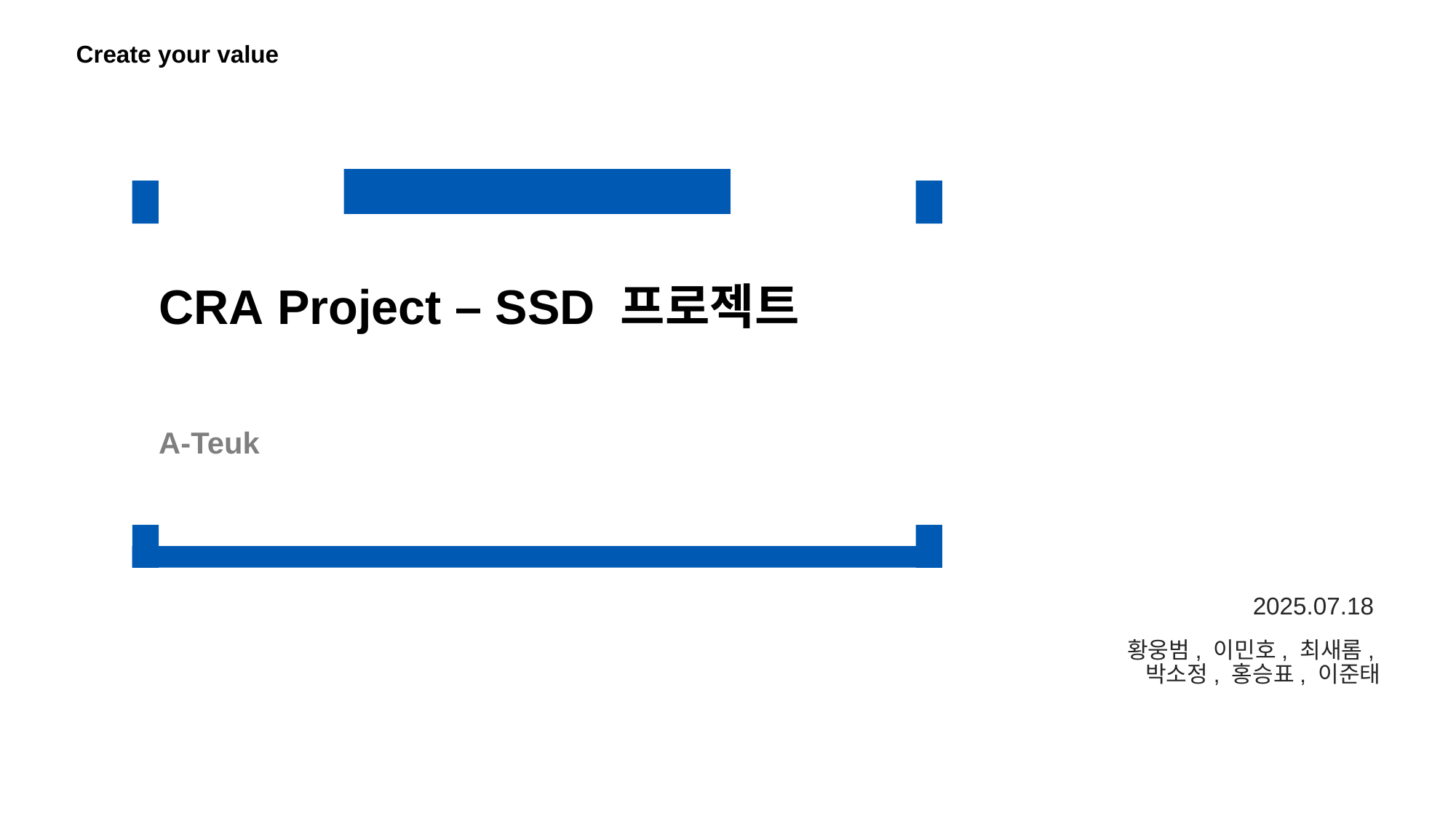

CRA Project – SSD 프로젝트
A-Teuk
2025.07.18
황웅범, 이민호, 최새롬,
박소정, 홍승표, 이준태